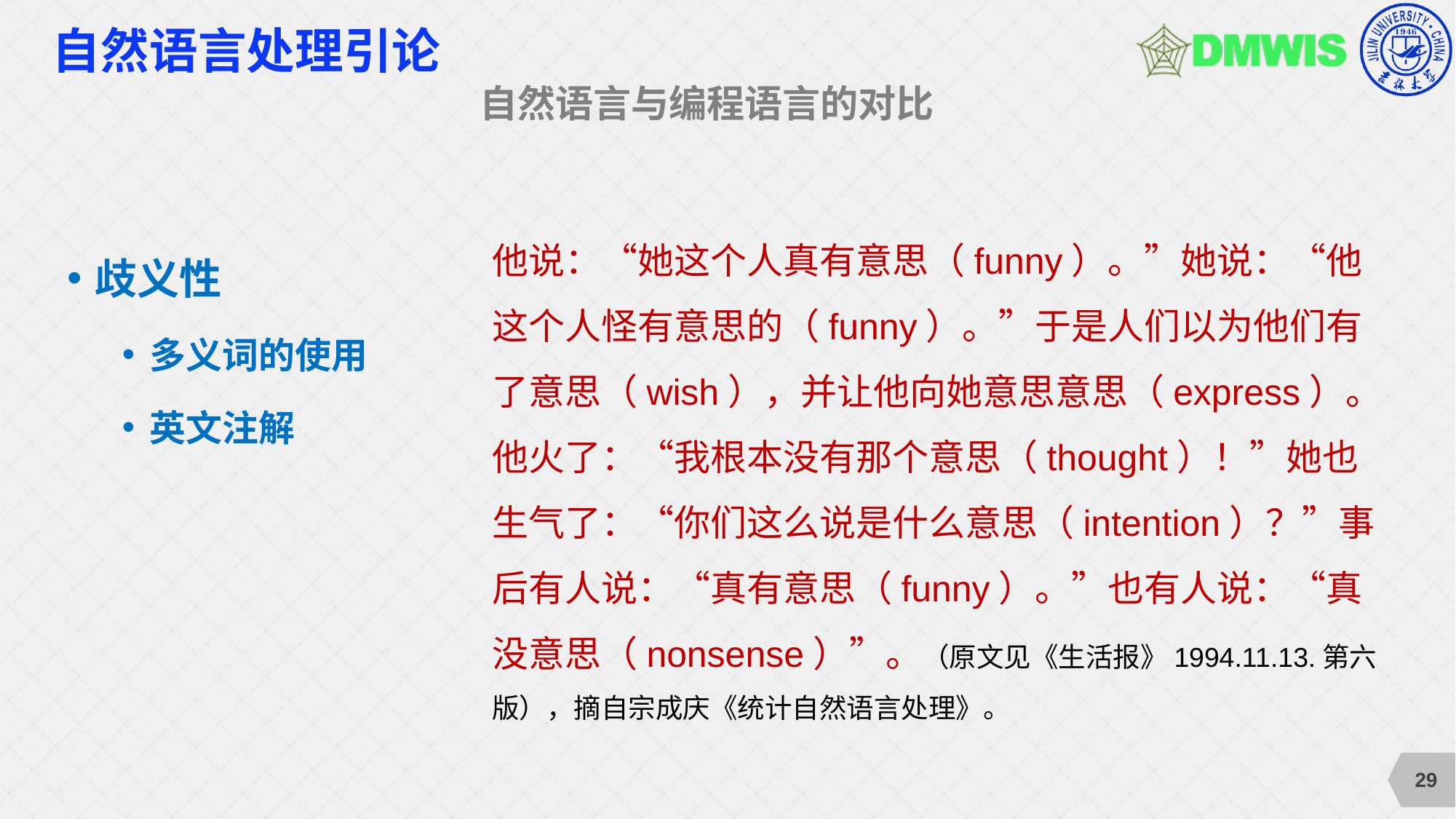

# 自然语言处理引论
自然语言与编程语言的对比
他说：“她这个人真有意思（funny）。”她说：“他这个人怪有意思的（funny）。”于是人们以为他们有了意思（wish），并让他向她意思意思（express）。他火了：“我根本没有那个意思（thought）！”她也生气了：“你们这么说是什么意思（intention）？”事后有人说：“真有意思（funny）。”也有人说：“真没意思（nonsense）”。（原文见《生活报》1994.11.13.第六版），摘自宗成庆《统计自然语言处理》。
歧义性
多义词的使用
英文注解
29